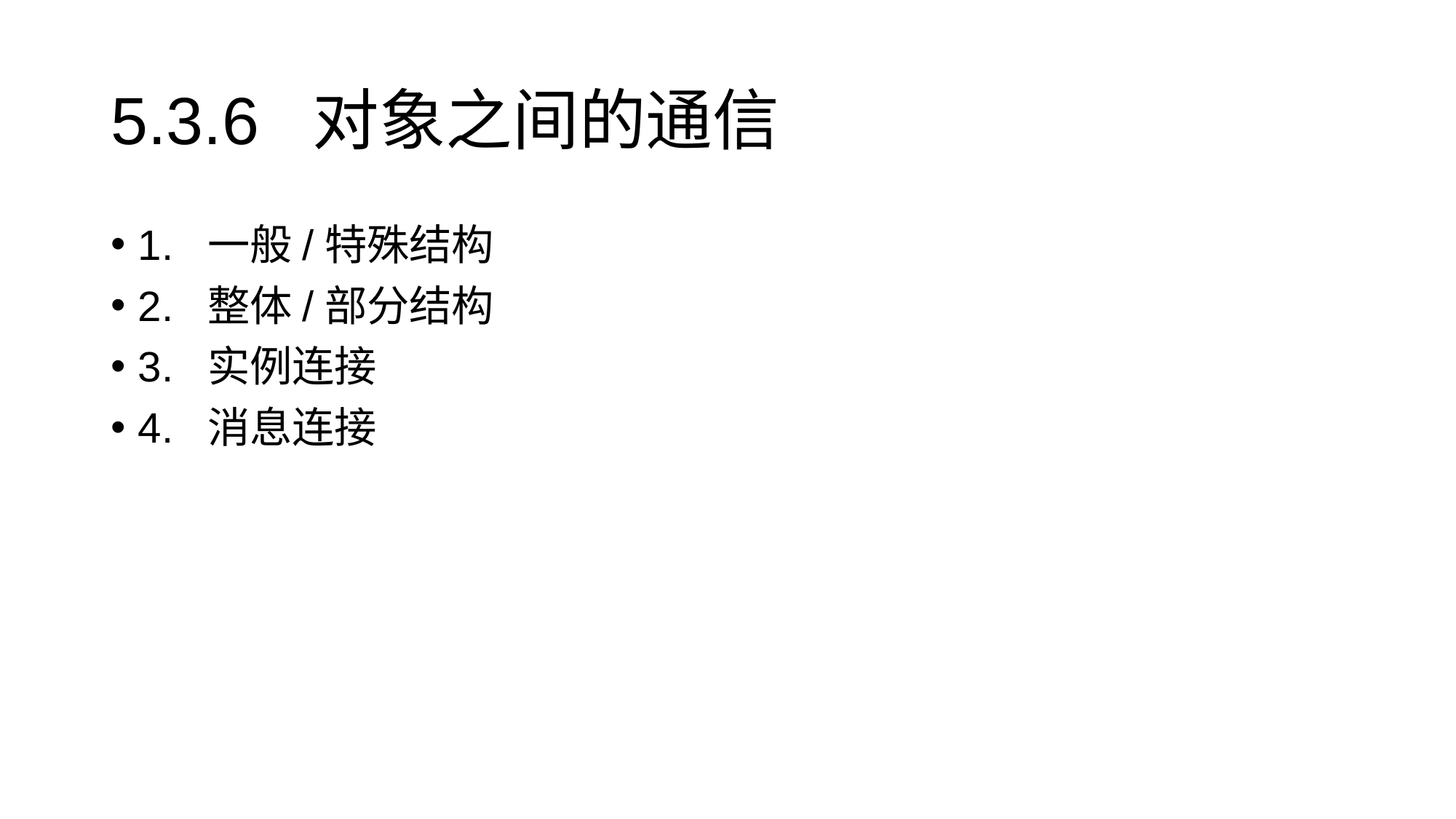

# 5.3.6  对象之间的通信
1.  一般/特殊结构
2.  整体/部分结构
3.  实例连接
4.  消息连接